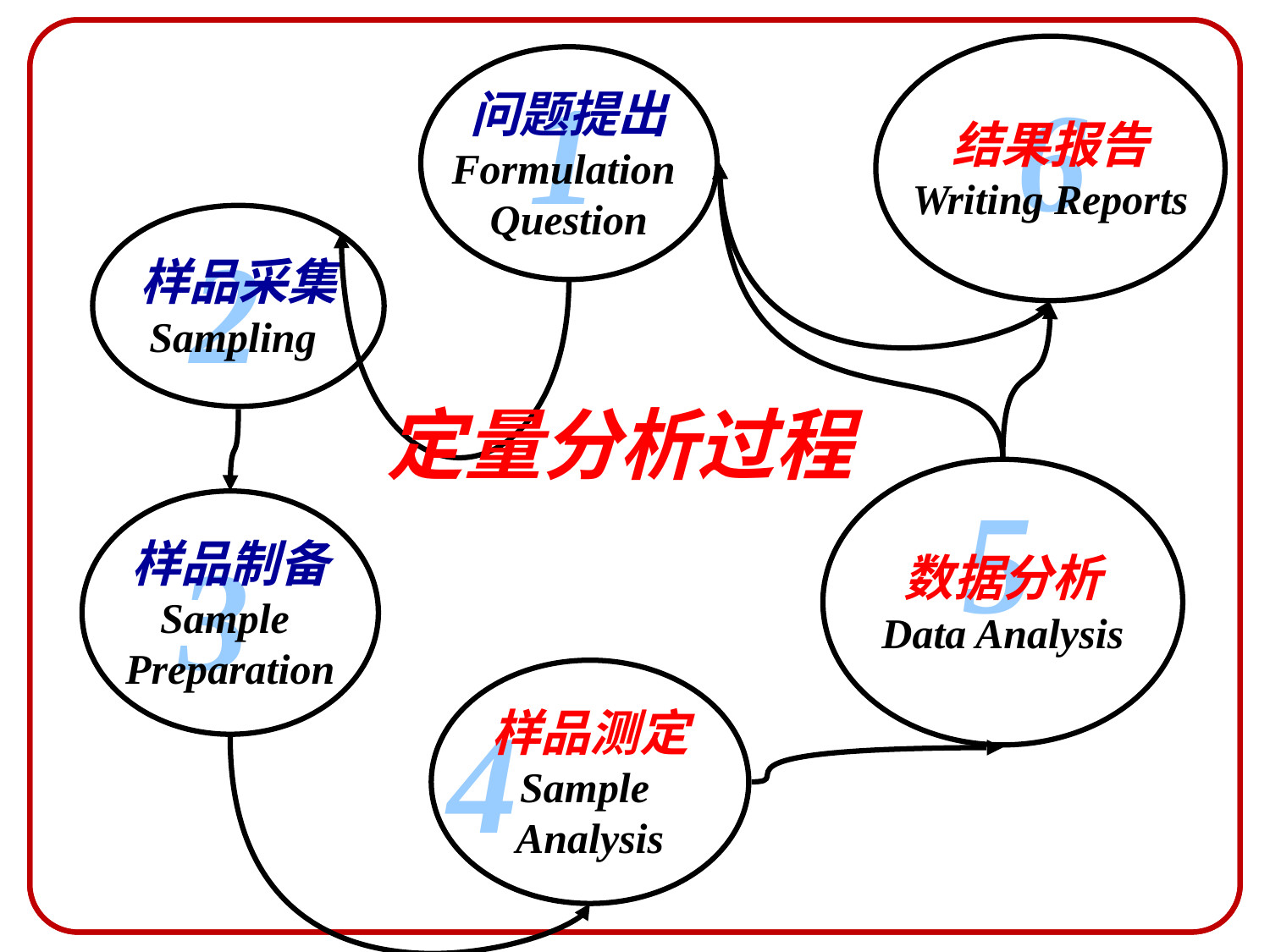

结果报告
Writing Reports
问题提出
Formulation
Question
1
6
样品采集
Sampling
2
定量分析过程
数据分析
Data Analysis
5
样品制备
Sample
Preparation
3
样品测定
Sample
Analysis
4